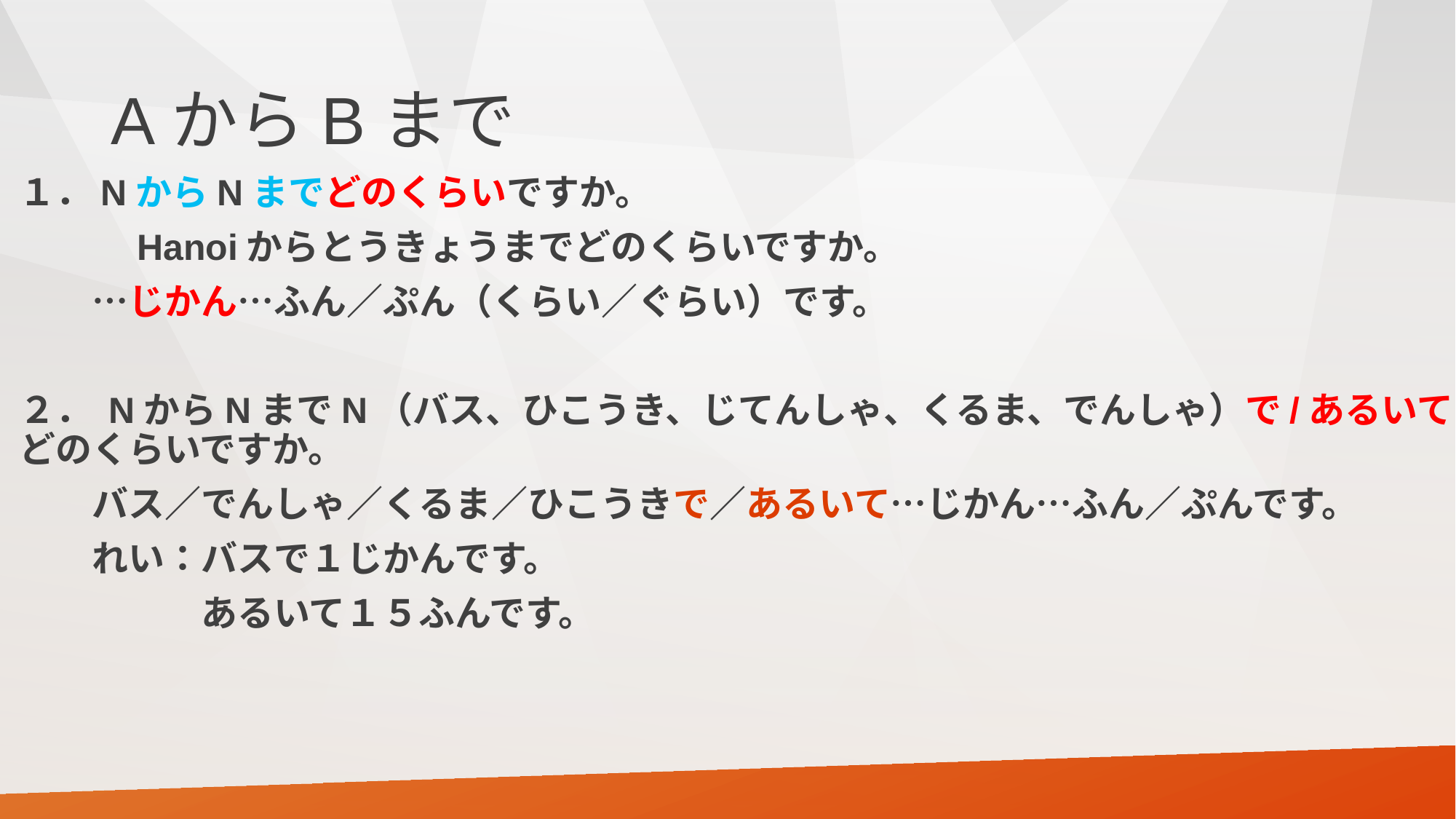

# AからBまで
１．NからNまでどのくらいですか。
　　　Hanoiからとうきょうまでどのくらいですか。
　　…じかん…ふん／ぷん（くらい／ぐらい）です。

２． NからNまでN（バス、ひこうき、じてんしゃ、くるま、でんしゃ）で/あるいてどのくらいですか。
　　バス／でんしゃ／くるま／ひこうきで／あるいて…じかん…ふん／ぷんです。
　　れい：バスで１じかんです。
　　　　　あるいて１５ふんです。